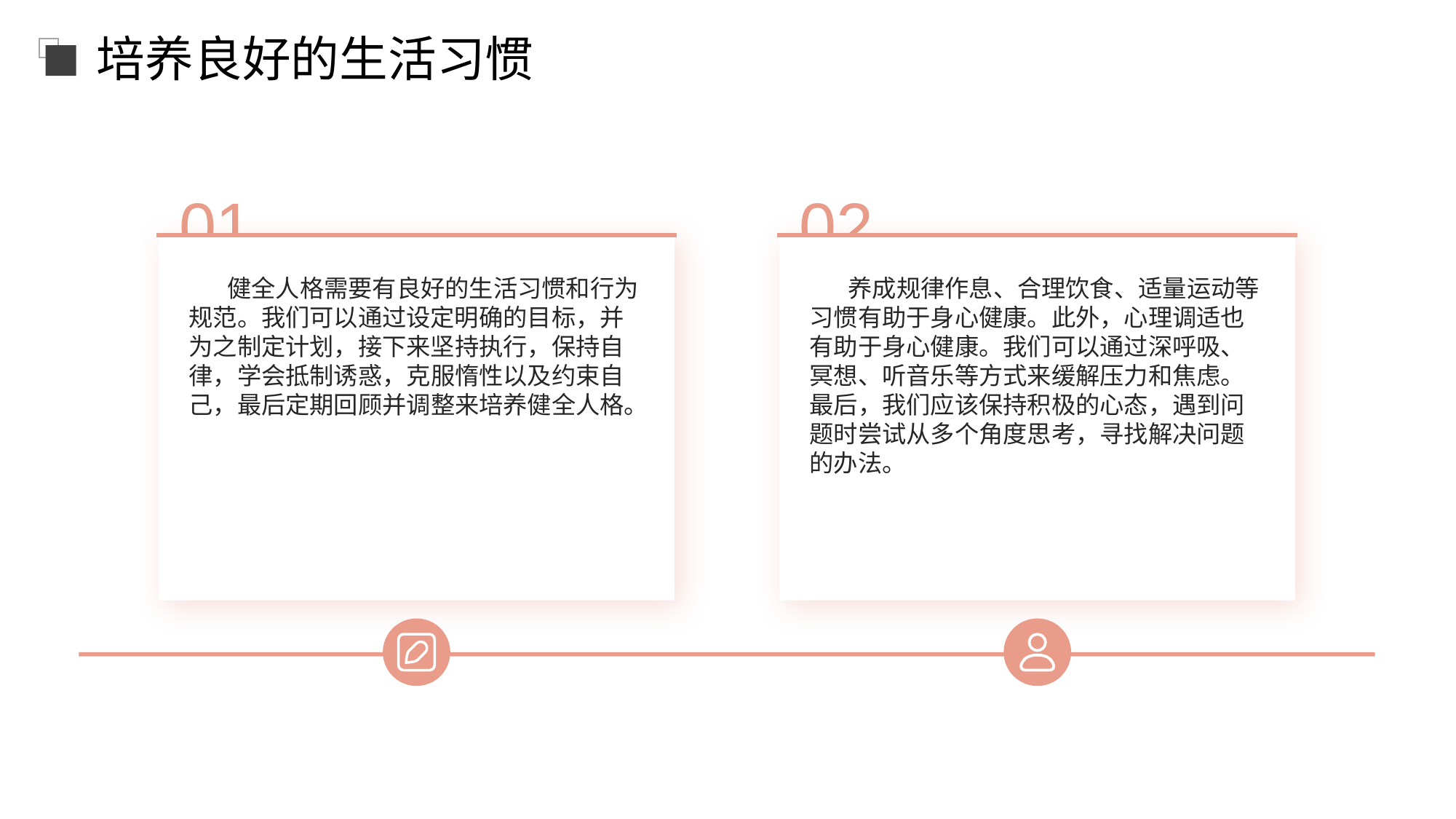

培养良好的生活习惯

01
02

      健全人格需要有良好的生活习惯和行为规范。我们可以通过设定明确的目标，并为之制定计划，接下来坚持执行，保持自律，学会抵制诱惑，克服惰性以及约束自己，最后定期回顾并调整来培养健全人格。
      养成规律作息、合理饮食、适量运动等习惯有助于身心健康。此外，心理调适也有助于身心健康。我们可以通过深呼吸、冥想、听音乐等方式来缓解压力和焦虑。最后，我们应该保持积极的心态，遇到问题时尝试从多个角度思考，寻找解决问题的办法。